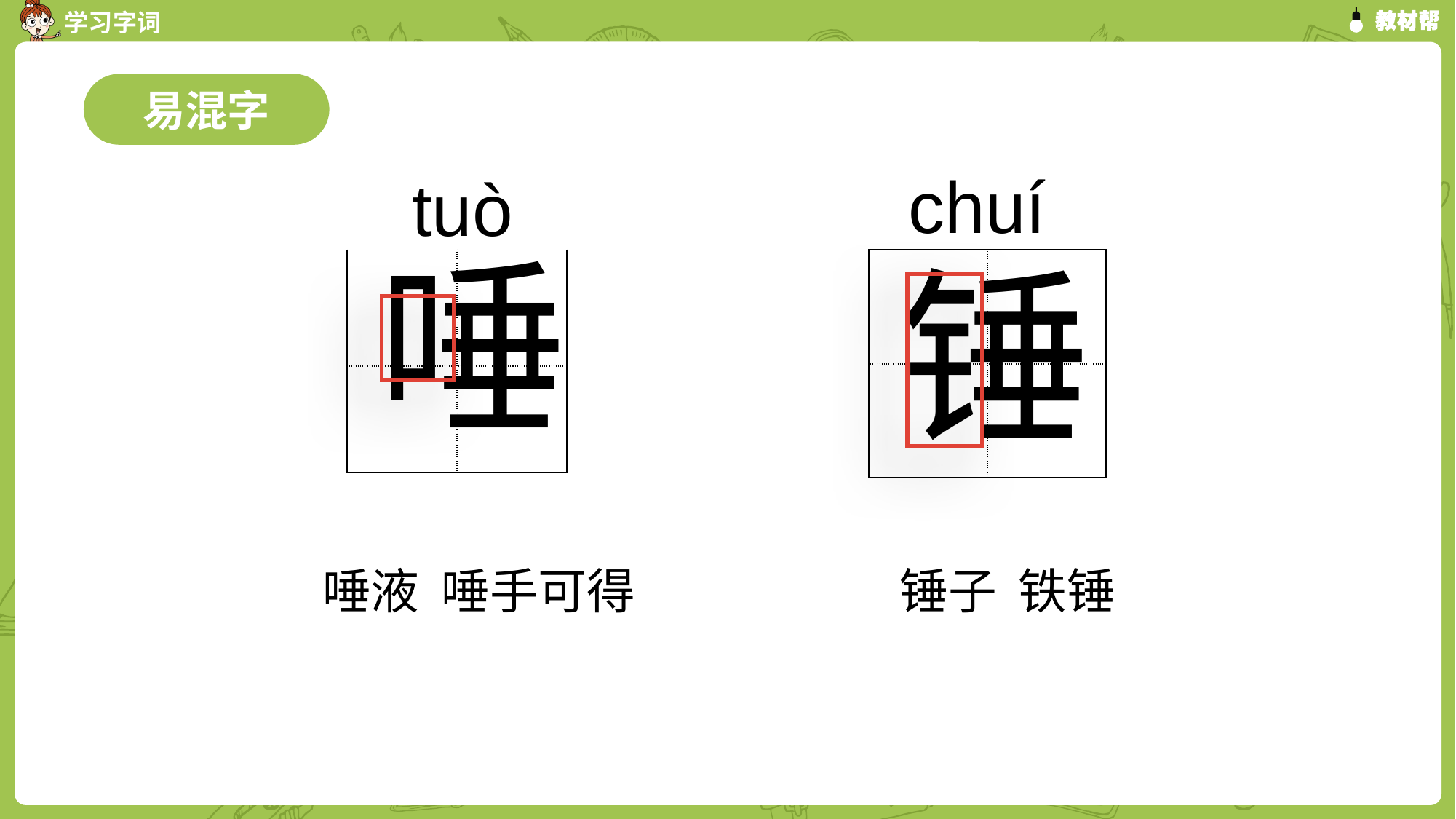

易混字
chuí
tuò
唾
锤
|  |  |
| --- | --- |
|  |  |
|  |  |
| --- | --- |
|  |  |

唾液  唾手可得
锤子  铁锤